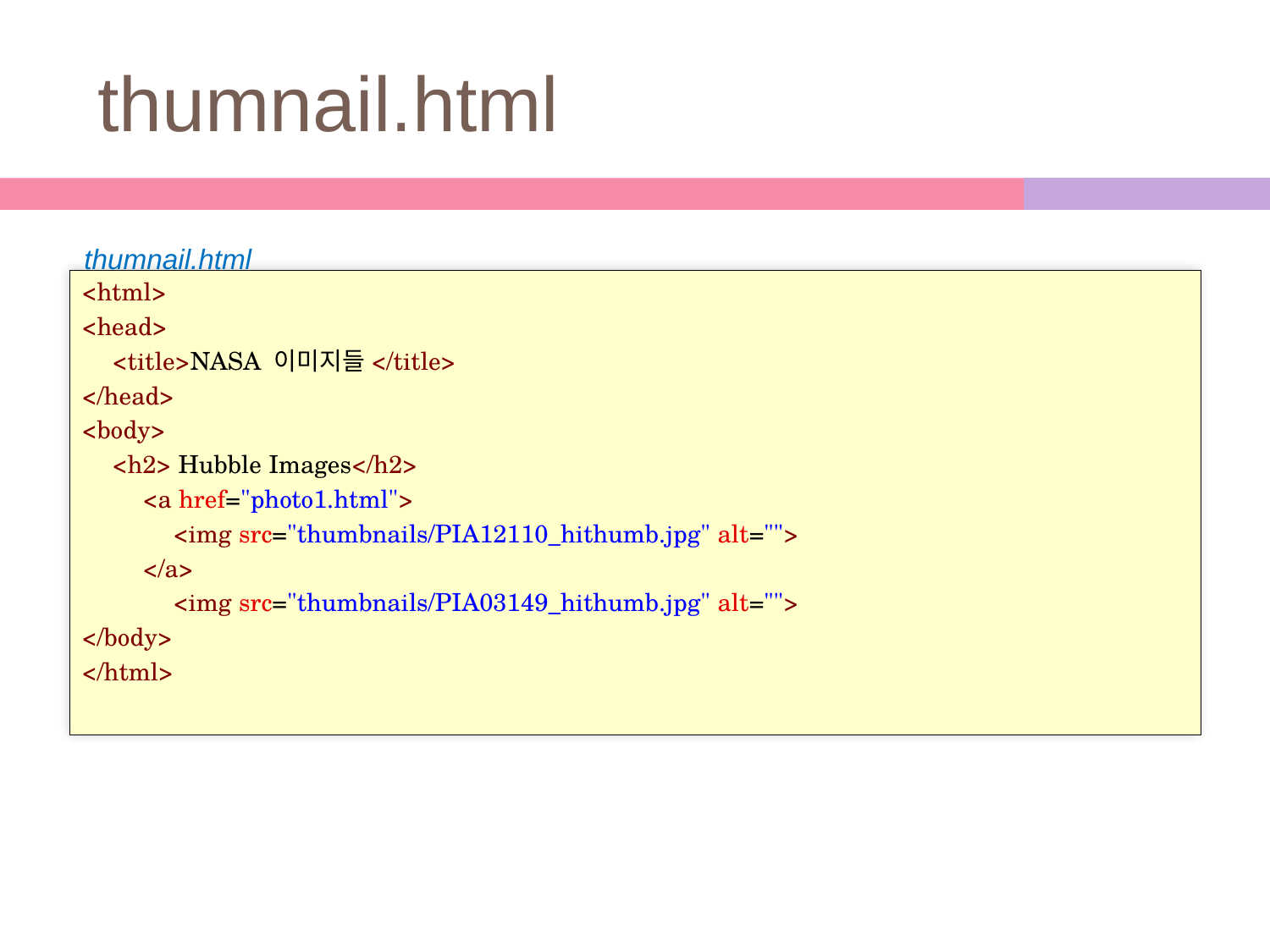

# thumnail.html
thumnail.html
<html>
<head>
    <title>NASA 이미지들</title>
</head>
<body>
    <h2> Hubble Images</h2>
        <a href="photo1.html">
            <img src="thumbnails/PIA12110_hithumb.jpg" alt="">
        </a>
            <img src="thumbnails/PIA03149_hithumb.jpg" alt="">
</body>
</html>